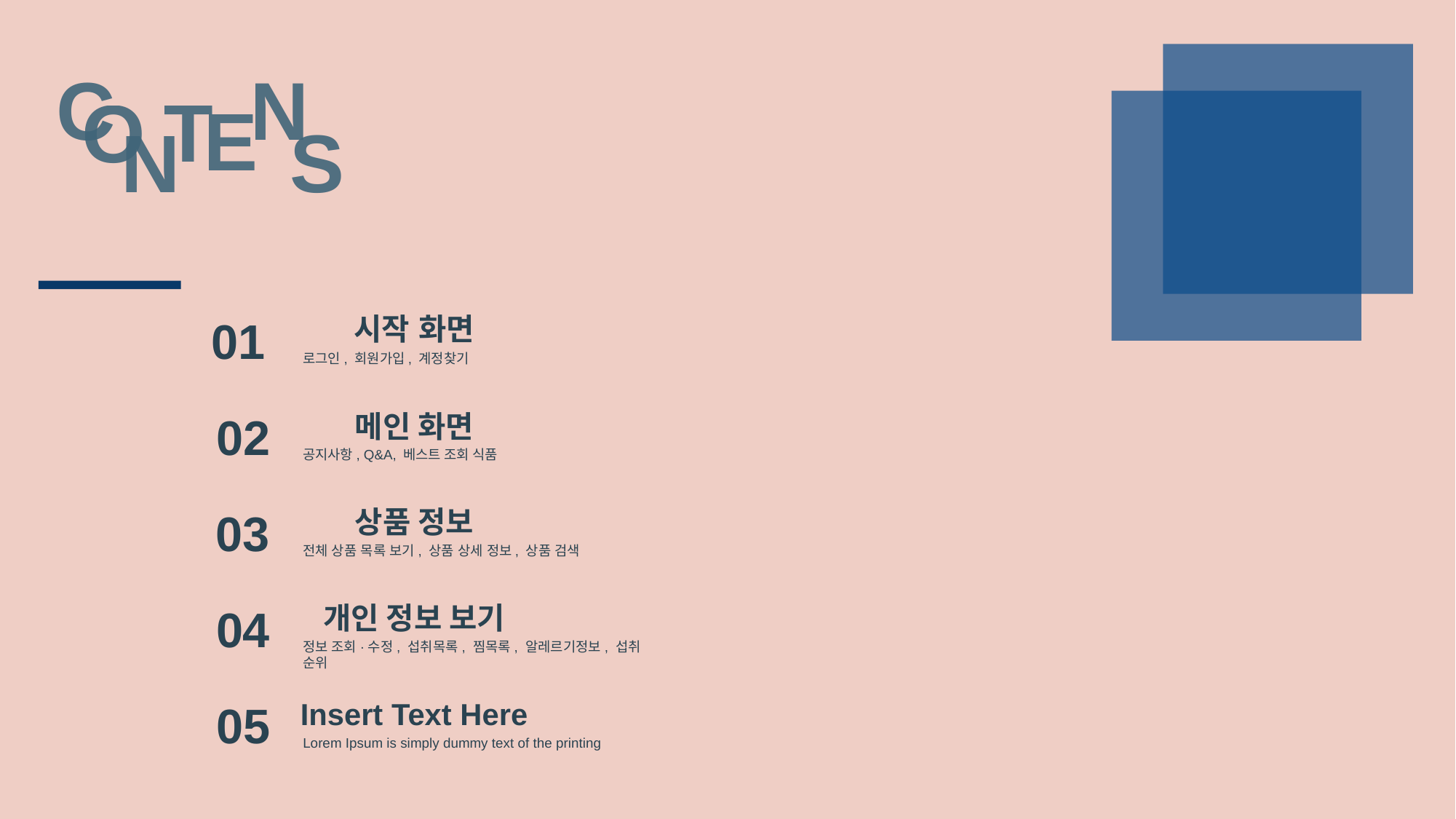

C
N
T
O
E
S
N

시작 화면
01
로그인, 회원가입, 계정찾기
02
메인 화면
공지사항, Q&A, 베스트 조회 식품
03
상품 정보
전체 상품 목록 보기, 상품 상세 정보, 상품 검색
04
개인 정보 보기
정보 조회·수정, 섭취목록, 찜목록, 알레르기정보, 섭취 순위
05
Insert Text Here
Lorem Ipsum is simply dummy text of the printing